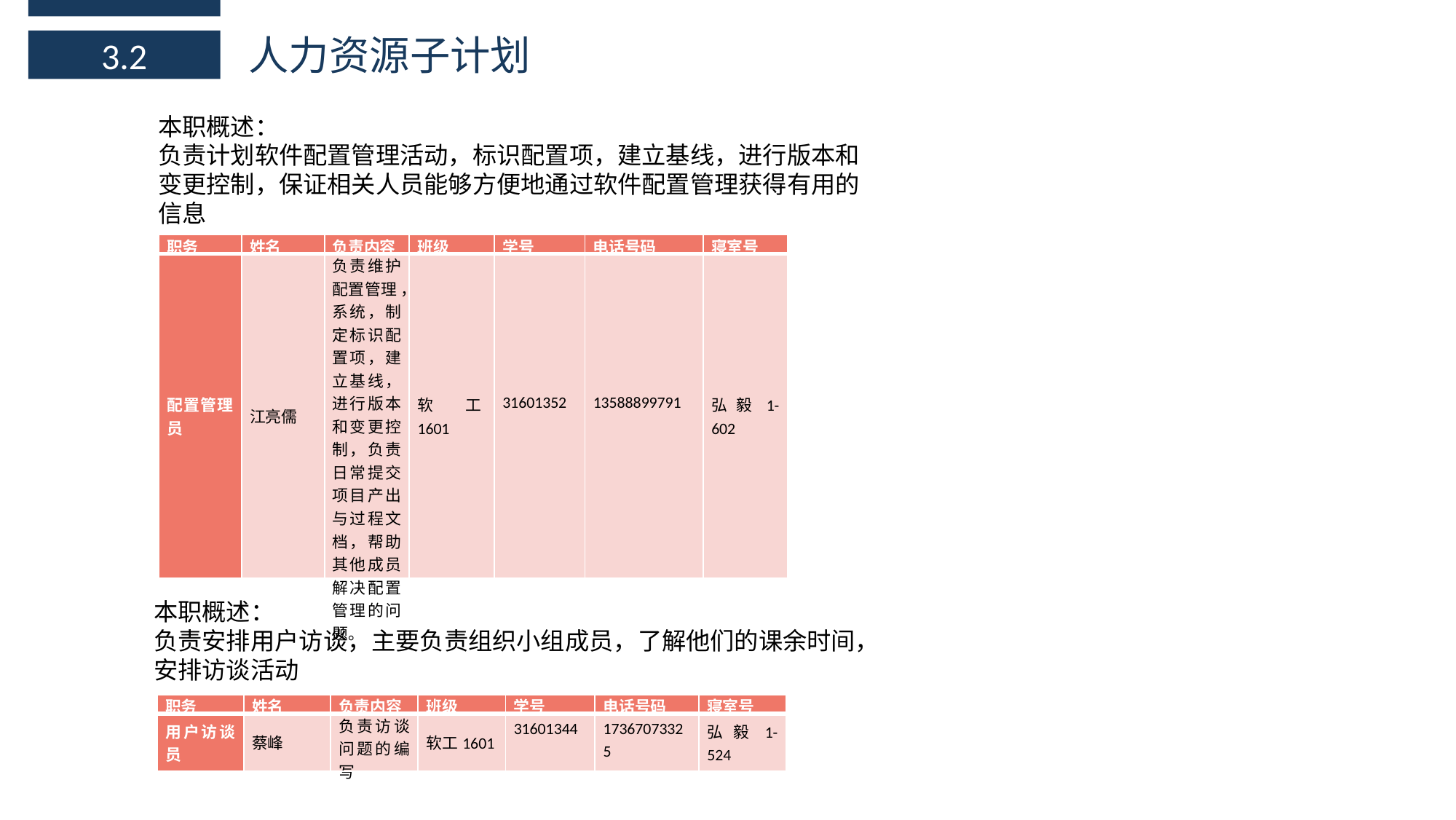

人力资源子计划
3.2
本职概述：
负责计划软件配置管理活动，标识配置项，建立基线，进行版本和变更控制，保证相关人员能够方便地通过软件配置管理获得有用的信息
| 职务 | 姓名 | 负责内容 | 班级 | 学号 | 电话号码 | 寝室号 |
| --- | --- | --- | --- | --- | --- | --- |
| 配置管理员 | 江亮儒 | 负责维护配置管理 ，系统，制定标识配置项，建立基线，进行版本和变更控制，负责日常提交项目产出与过程文档，帮助其他成员解决配置管理的问题。 | 软工1601 | 31601352 | 13588899791 | 弘毅1-602 |
本职概述：
负责安排用户访谈，主要负责组织小组成员，了解他们的课余时间，安排访谈活动
| 职务 | 姓名 | 负责内容 | 班级 | 学号 | 电话号码 | 寝室号 |
| --- | --- | --- | --- | --- | --- | --- |
| 用户访谈员 | 蔡峰 | 负责访谈问题的编写 | 软工1601 | 31601344 | 17367073325 | 弘毅1-524 |